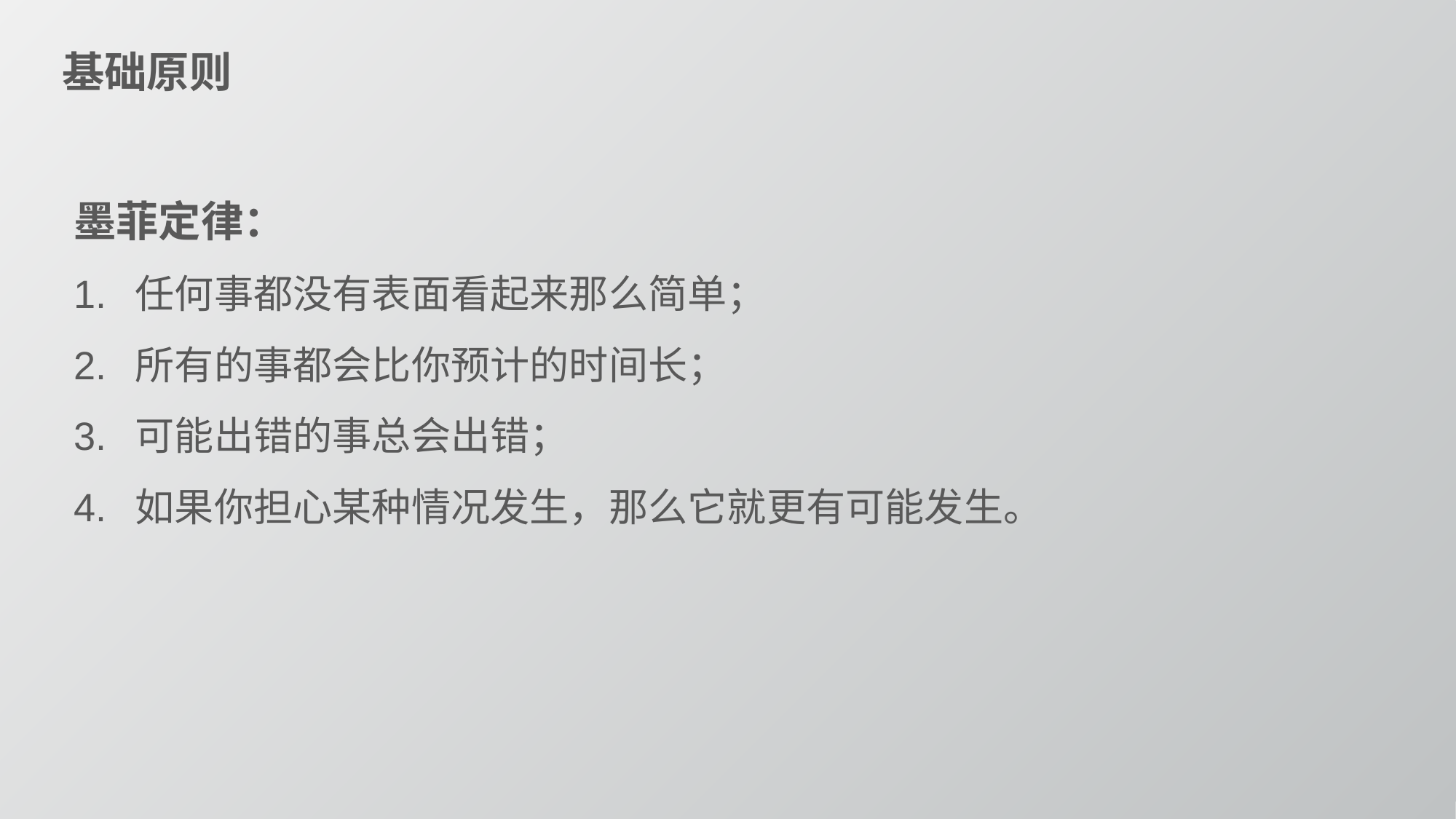

基础原则
墨菲定律：
任何事都没有表面看起来那么简单；
所有的事都会比你预计的时间长；
可能出错的事总会出错；
如果你担心某种情况发生，那么它就更有可能发生。